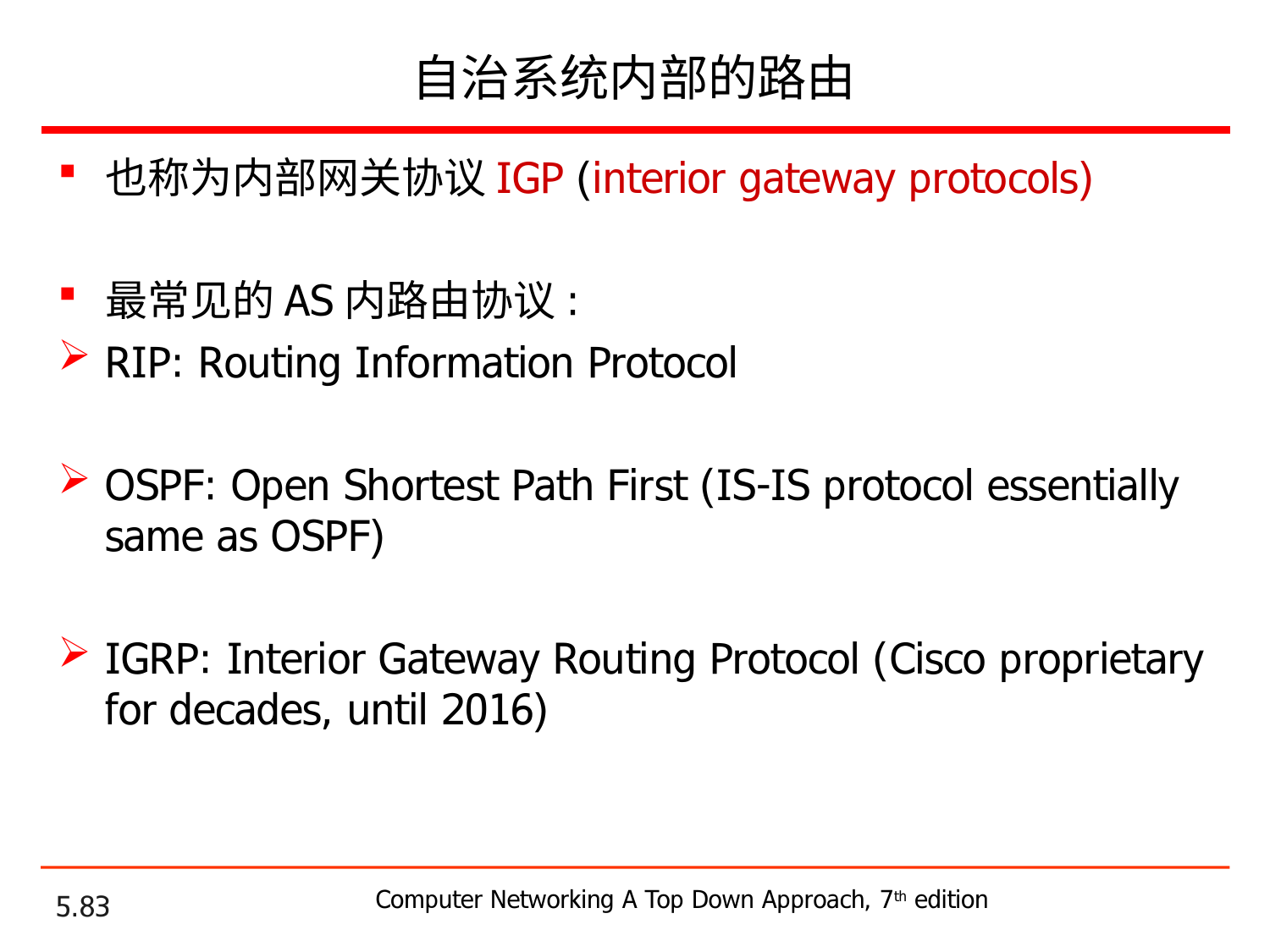

# 自治系统内部的路由
也称为内部网关协议IGP (interior gateway protocols)

最常见的AS内路由协议:
RIP: Routing Information Protocol

OSPF: Open Shortest Path First (IS-IS protocol essentially same as OSPF)

IGRP: Interior Gateway Routing Protocol (Cisco proprietary for decades, until 2016)